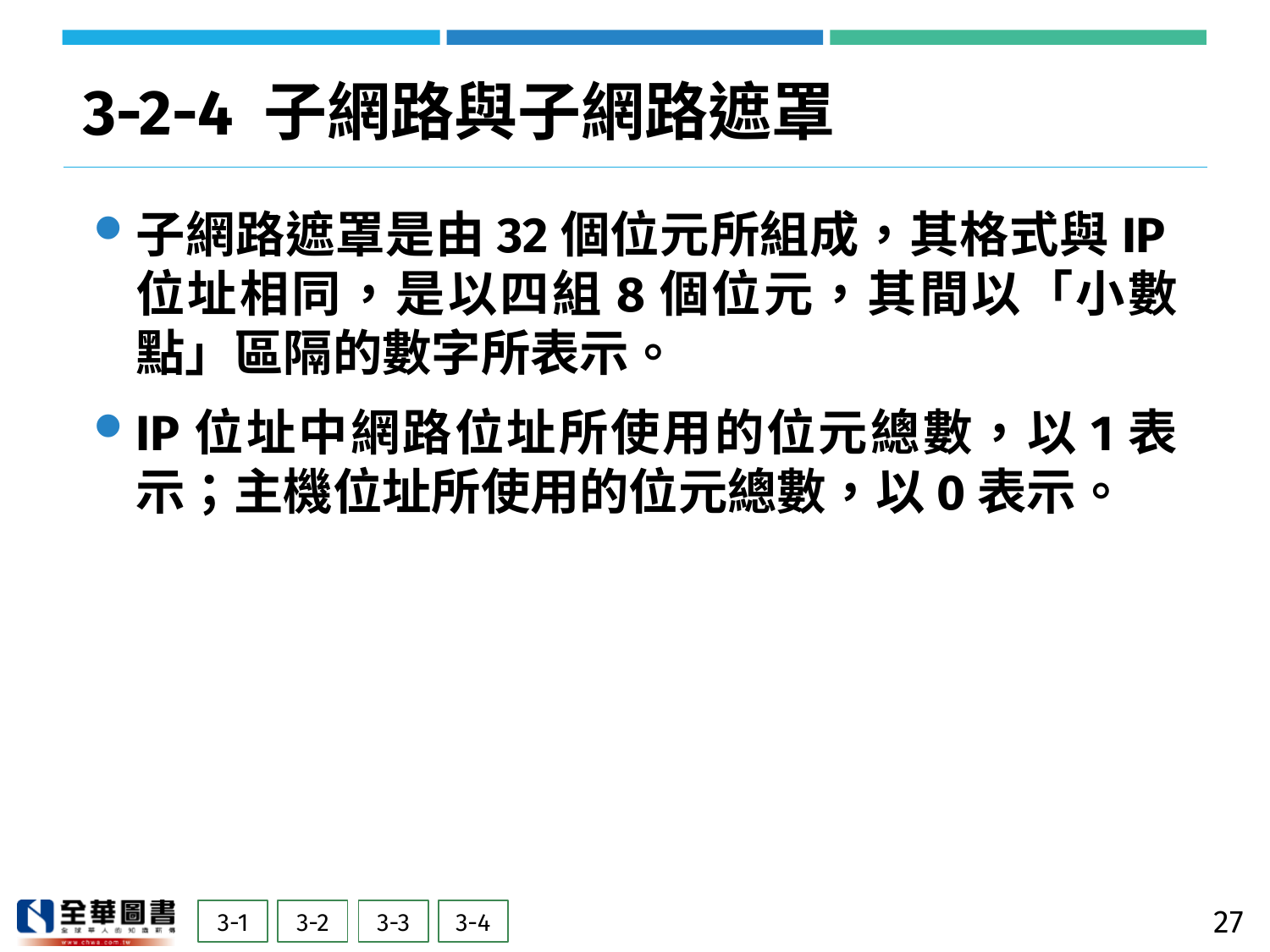

# 3-2-4 子網路與子網路遮罩
子網路遮罩是由32個位元所組成，其格式與IP位址相同，是以四組8個位元，其間以「小數點」區隔的數字所表示。
IP位址中網路位址所使用的位元總數，以1表示；主機位址所使用的位元總數，以0表示。
27